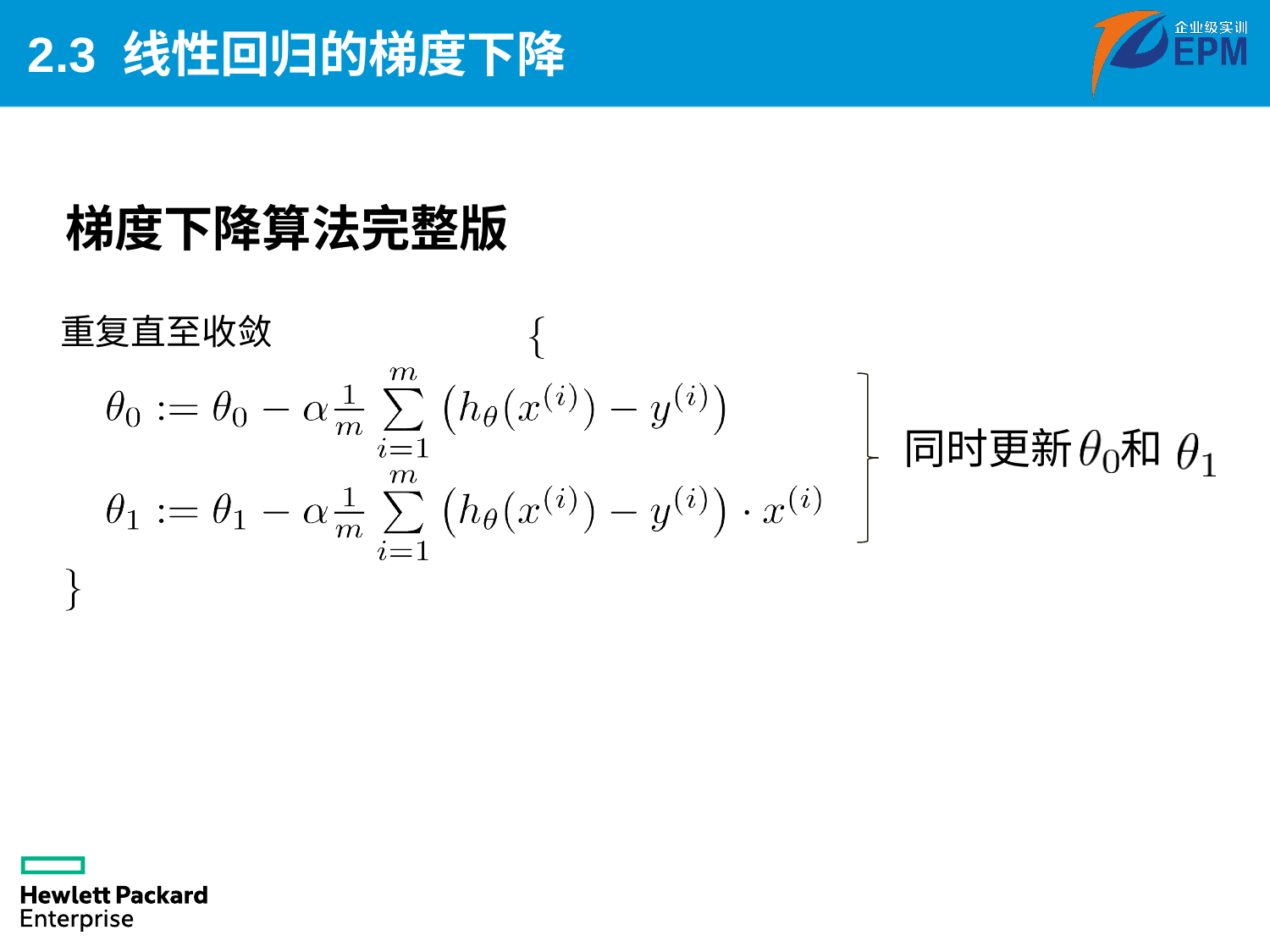

# 2.3 线性回归的梯度下降
梯度下降算法完整版
重复直至收敛

同时更新     和